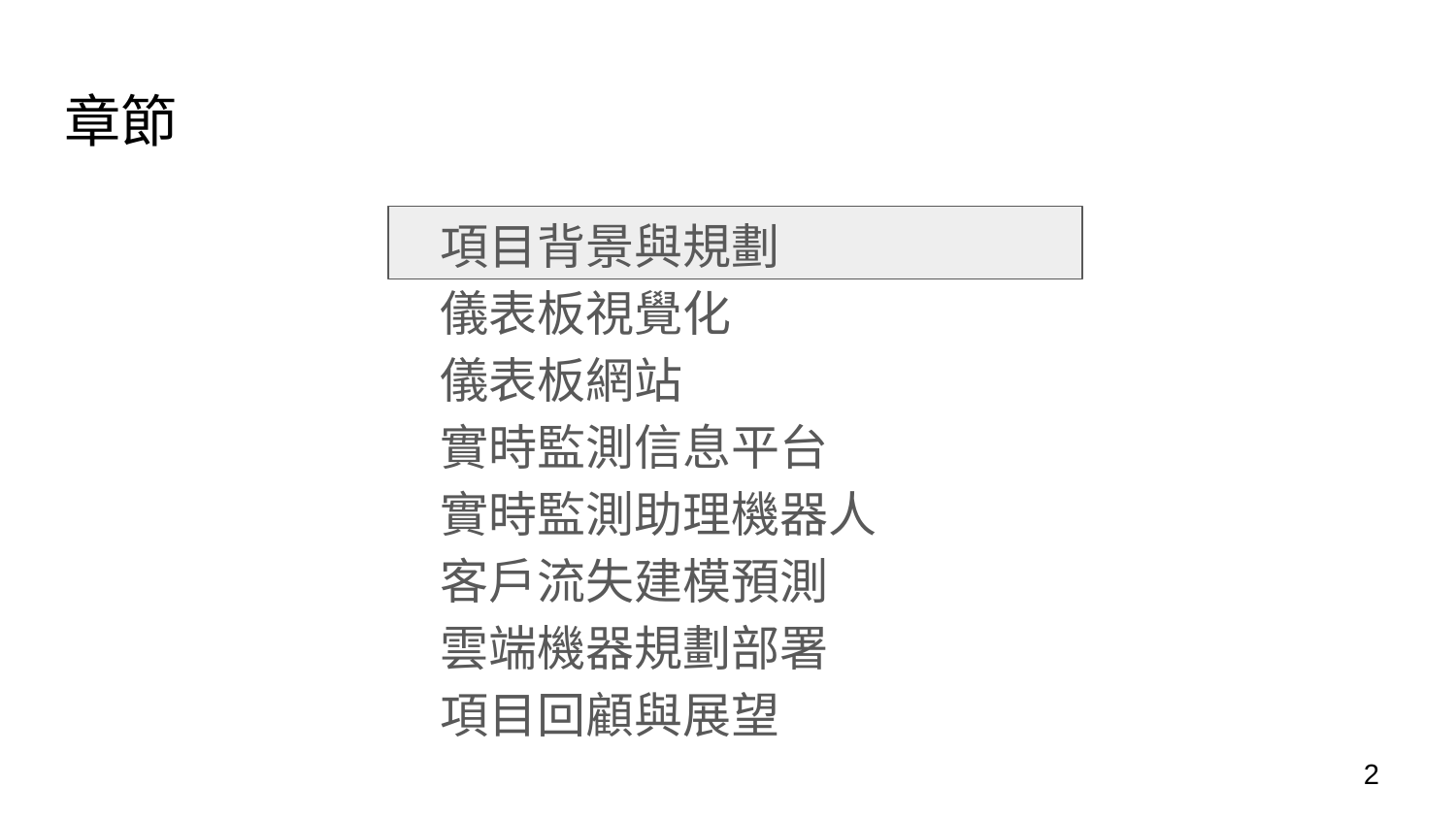

# 章節

項目背景與規劃
儀表板視覺化
儀表板網站
實時監測信息平台
實時監測助理機器人
客戶流失建模預測
雲端機器規劃部署
項目回顧與展望

2